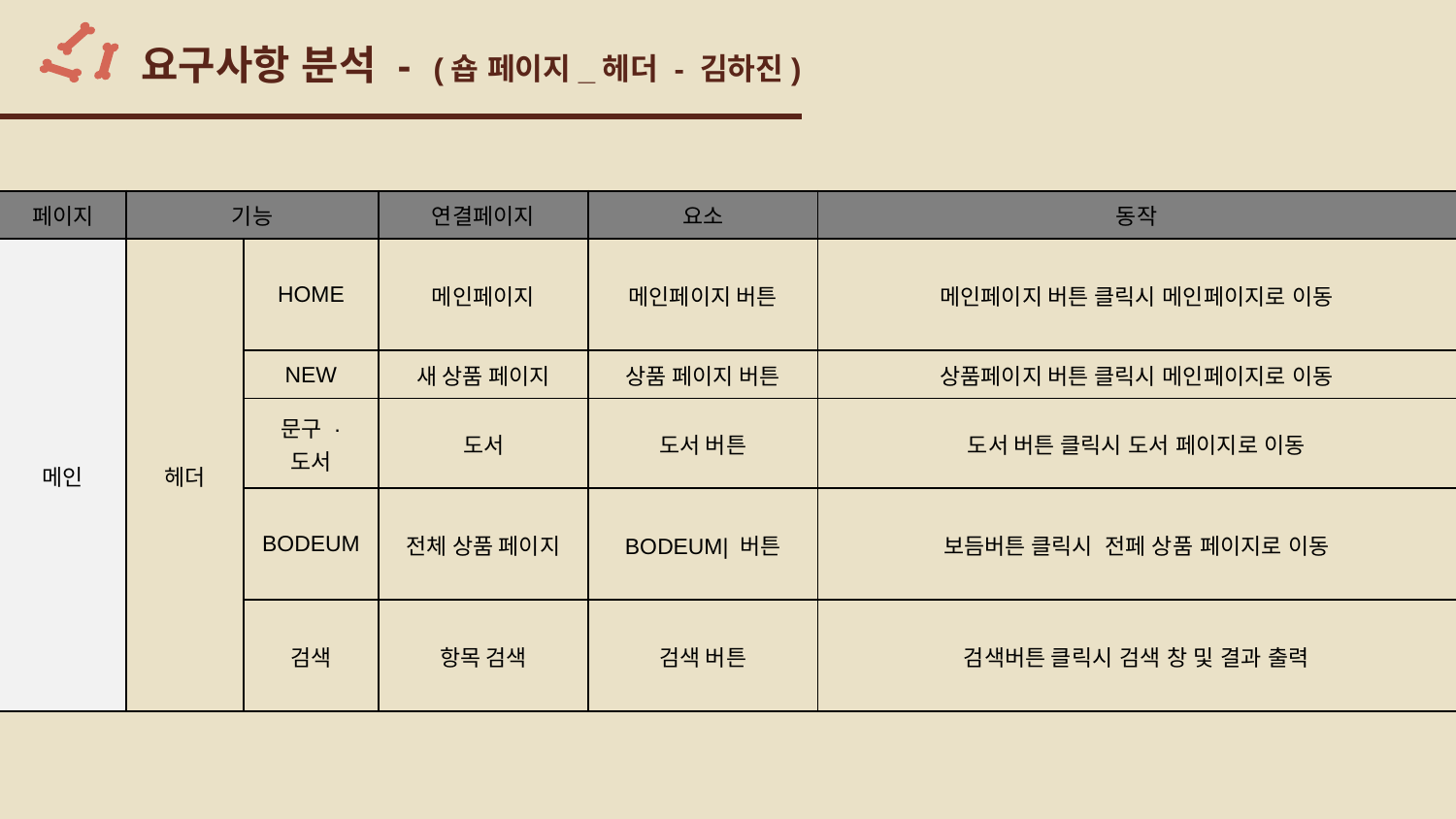

# 요구사항 분석 -  (숍 페이지_헤더 - 김하진)

| 페이지 | 기능 |  | 연결페이지 | 요소 | 동작 |
| --- | --- | --- | --- | --- | --- |
| 메인 | 헤더 | HOME | 메인페이지 | 메인페이지 버튼 | 메인페이지 버튼 클릭시 메인페이지로 이동 |
|  |  | NEW | 새 상품 페이지 | 상품 페이지 버튼 | 상품페이지 버튼 클릭시 메인페이지로 이동 |
|  |  | 문구 · 도서 | 도서 | 도서 버튼 | 도서 버튼 클릭시 도서 페이지로 이동 |
|  |  | BODEUM | 전체 상품 페이지 | BODEUM| 버튼 | 보듬버튼 클릭시 전페 상품 페이지로 이동 |
|  |  | 검색 | 항목 검색 | 검색 버튼 | 검색버튼 클릭시 검색 창 및 결과 출력 |